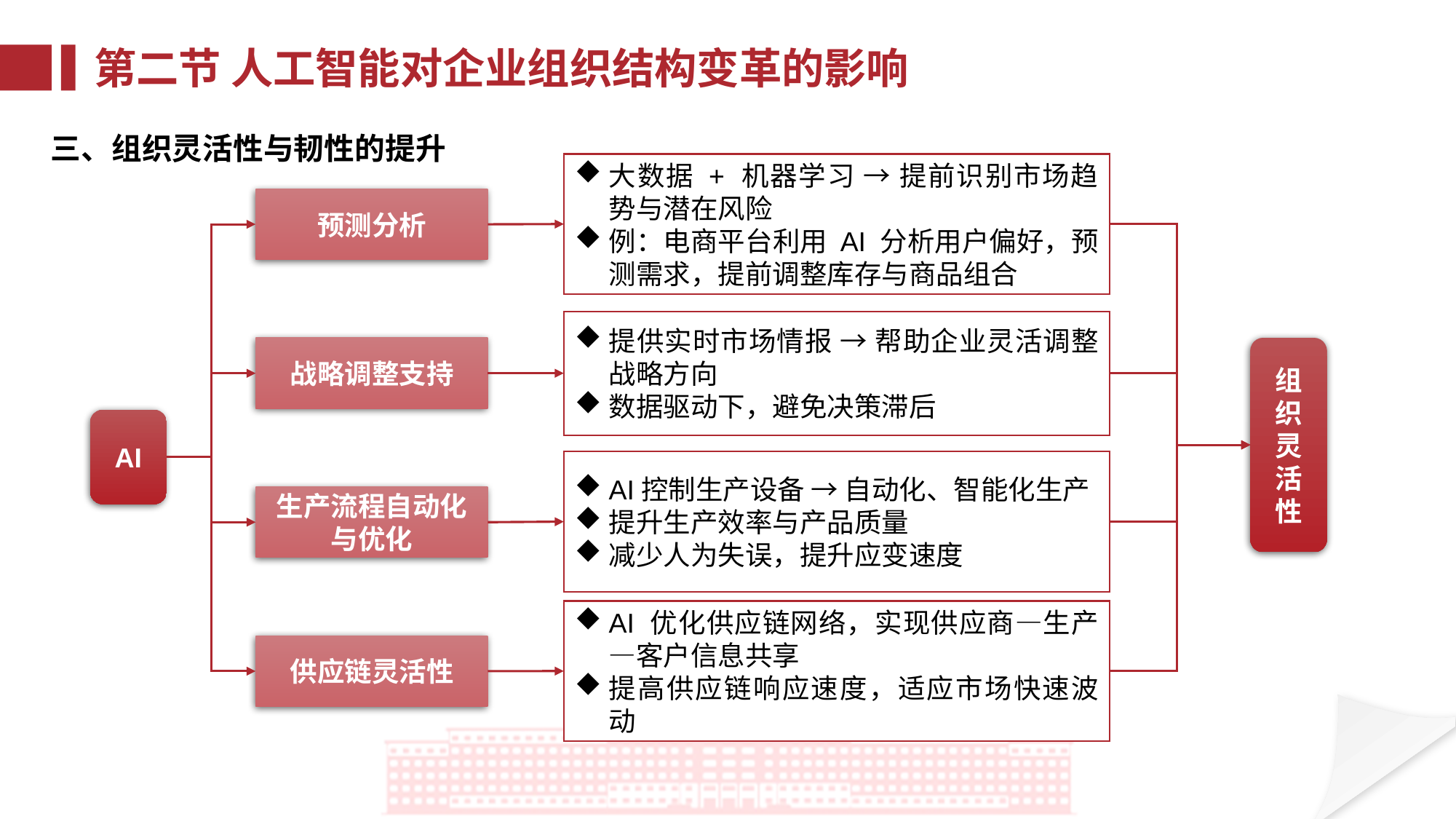

第二节 人工智能对企业组织结构变革的影响
三、组织灵活性与韧性的提升
大数据 + 机器学习 → 提前识别市场趋势与潜在风险
例：电商平台利用 AI 分析用户偏好，预测需求，提前调整库存与商品组合
预测分析
提供实时市场情报 → 帮助企业灵活调整战略方向
数据驱动下，避免决策滞后
战略调整支持
组织灵活性
AI
AI控制生产设备 → 自动化、智能化生产
提升生产效率与产品质量
减少人为失误，提升应变速度
生产流程自动化与优化
AI 优化供应链网络，实现供应商—生产—客户信息共享
提高供应链响应速度，适应市场快速波动
供应链灵活性